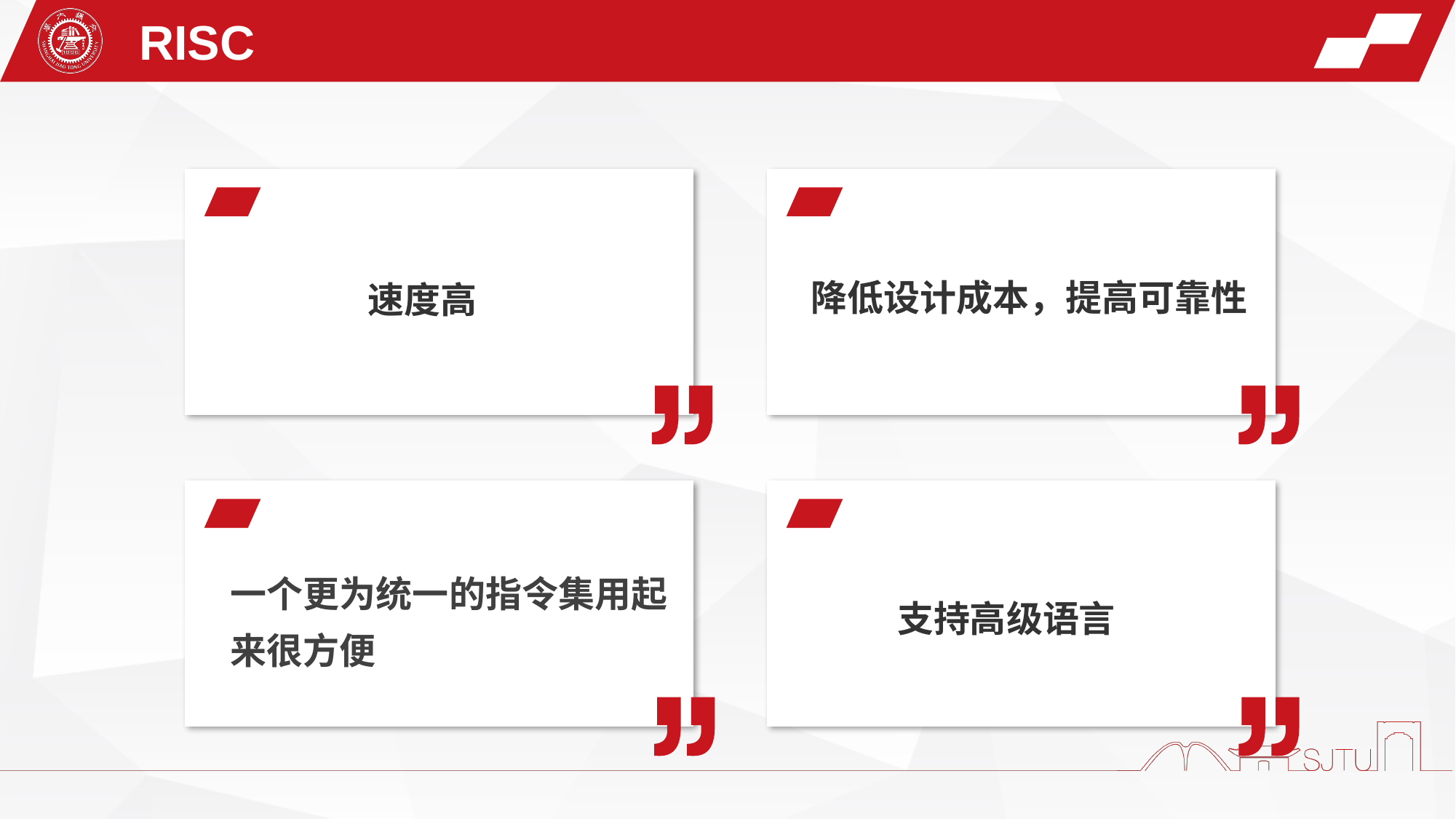

RISC

速度高
降低设计成本，提高可靠性

一个更为统一的指令集用起来很方便
支持高级语言